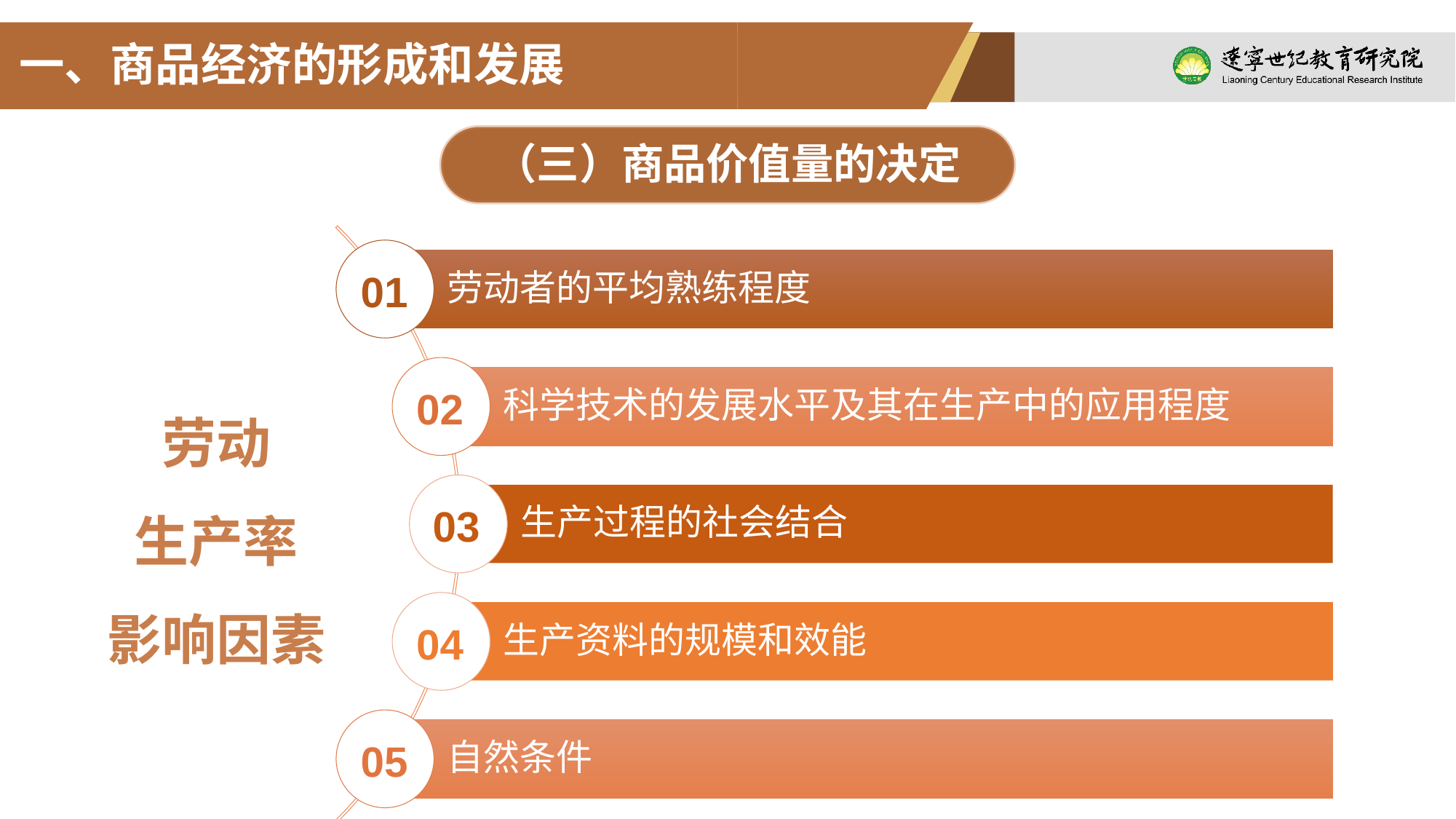

一、商品经济的形成和发展
（三）商品价值量的决定
劳动者的平均熟练程度
科学技术的发展水平及其在生产中的应用程度
生产过程的社会结合
生产资料的规模和效能
自然条件
01
劳动
生产率
影响因素
02
03
04
05